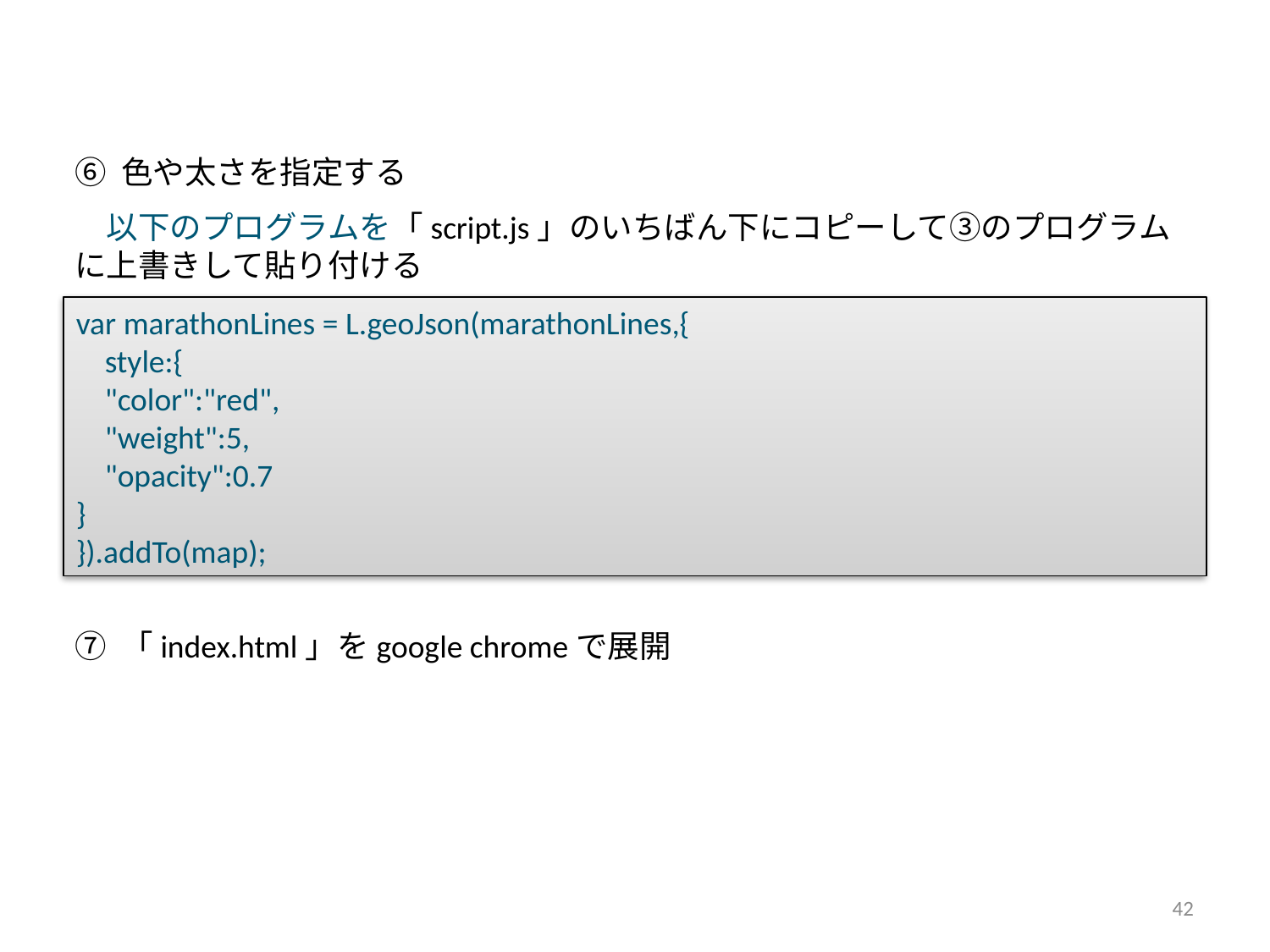

⑥ 色や太さを指定する

　以下のプログラムを「script.js」のいちばん下にコピーして③のプログラムに上書きして貼り付ける
var marathonLines = L.geoJson(marathonLines,{
    style:{
    "color":"red",
    "weight":5,
    "opacity":0.7
}
}).addTo(map);
⑦ 「index.html」をgoogle chromeで展開
42